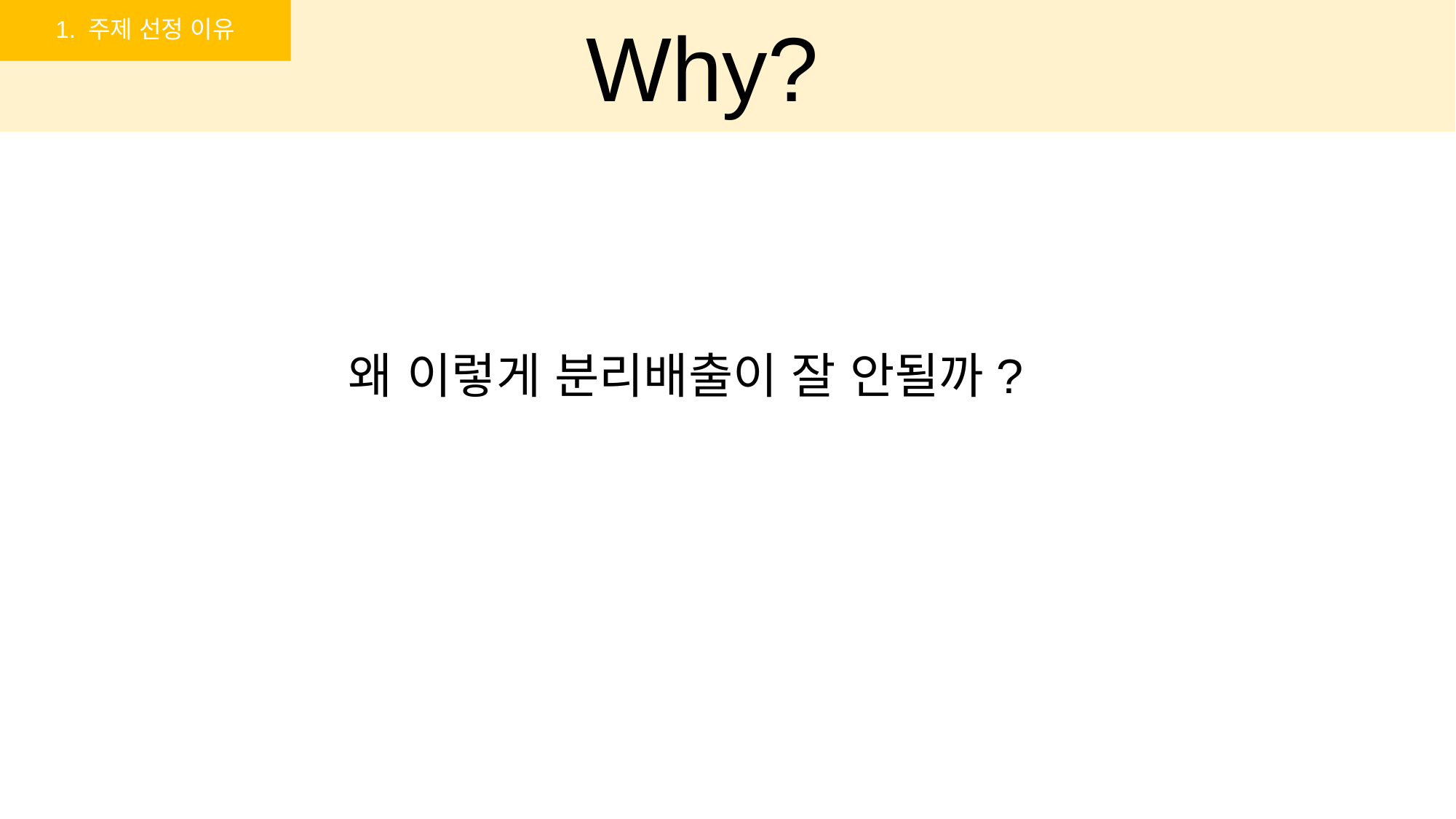

Why?
1. 주제 선정 이유
왜 이렇게 분리배출이 잘 안될까?